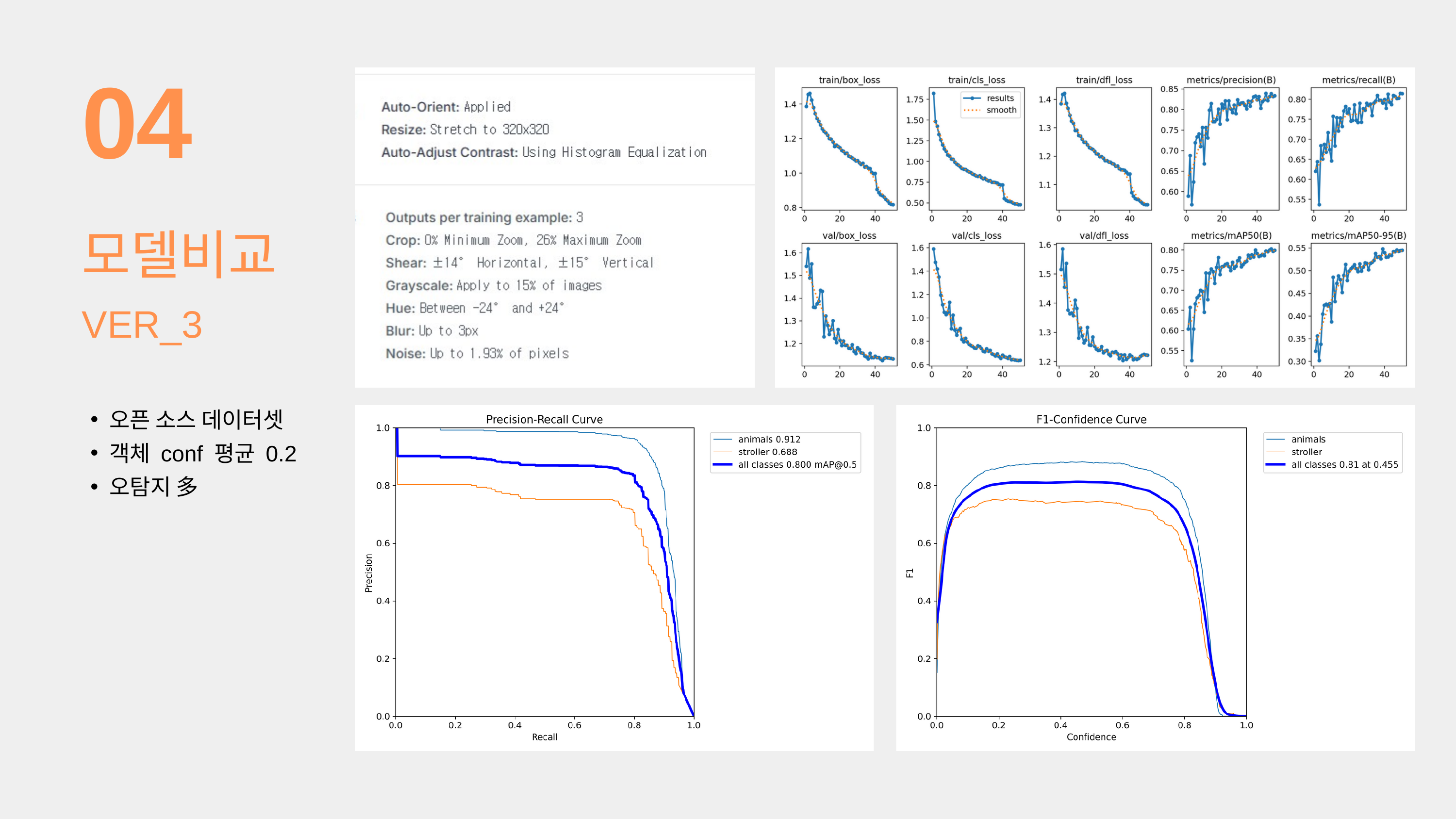

04

모델비교
VER_3
오픈 소스 데이터셋
객체 conf 평균 0.2
오탐지 多